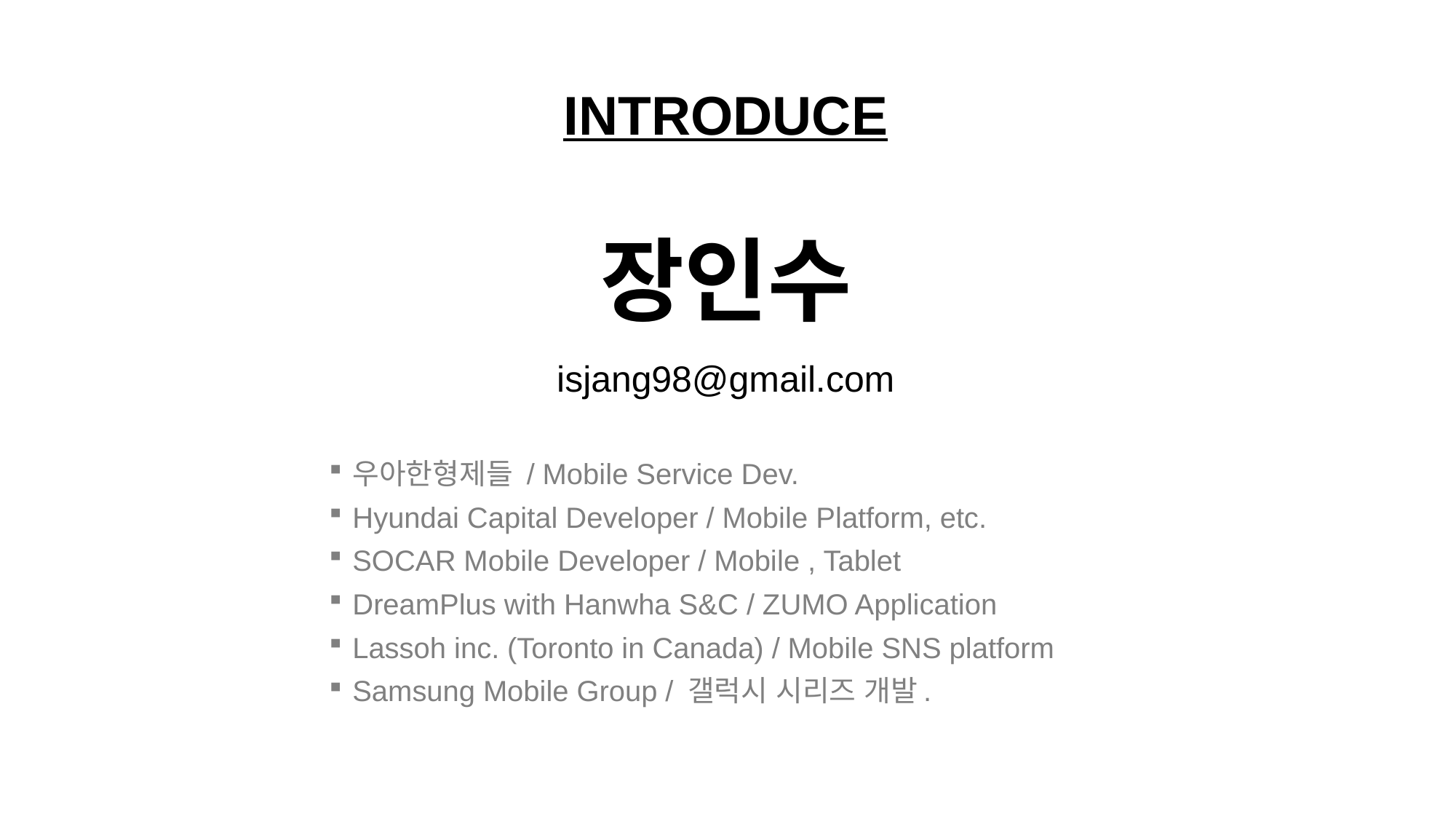

# INTRODUCE
장인수
isjang98@gmail.com
우아한형제들 / Mobile Service Dev.
Hyundai Capital Developer / Mobile Platform, etc.
SOCAR Mobile Developer / Mobile , Tablet
DreamPlus with Hanwha S&C / ZUMO Application
Lassoh inc. (Toronto in Canada) / Mobile SNS platform
Samsung Mobile Group / 갤럭시 시리즈 개발.